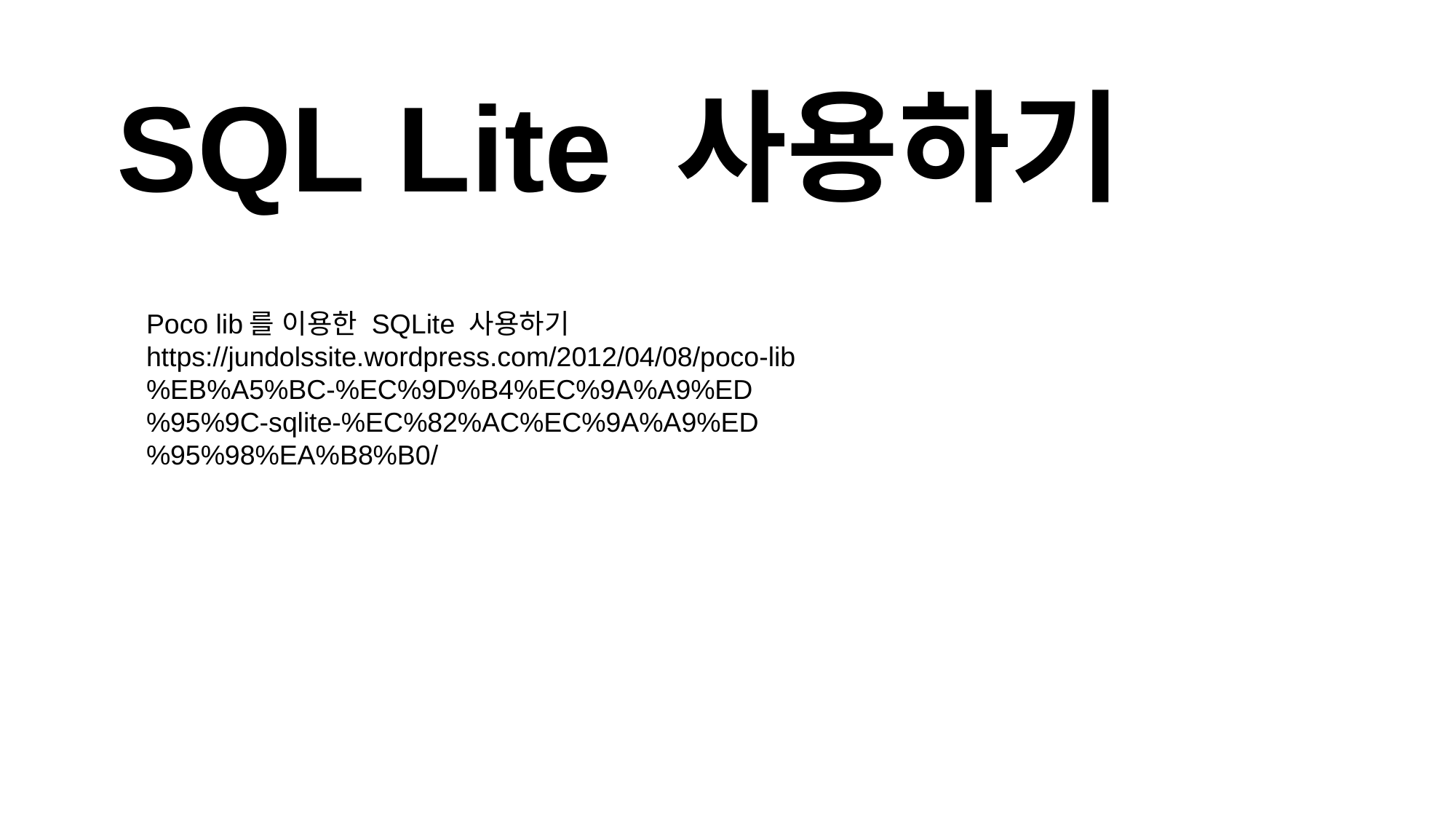

SQL Lite 사용하기
Poco lib를 이용한 SQLite 사용하기
https://jundolssite.wordpress.com/2012/04/08/poco-lib%EB%A5%BC-%EC%9D%B4%EC%9A%A9%ED%95%9C-sqlite-%EC%82%AC%EC%9A%A9%ED%95%98%EA%B8%B0/